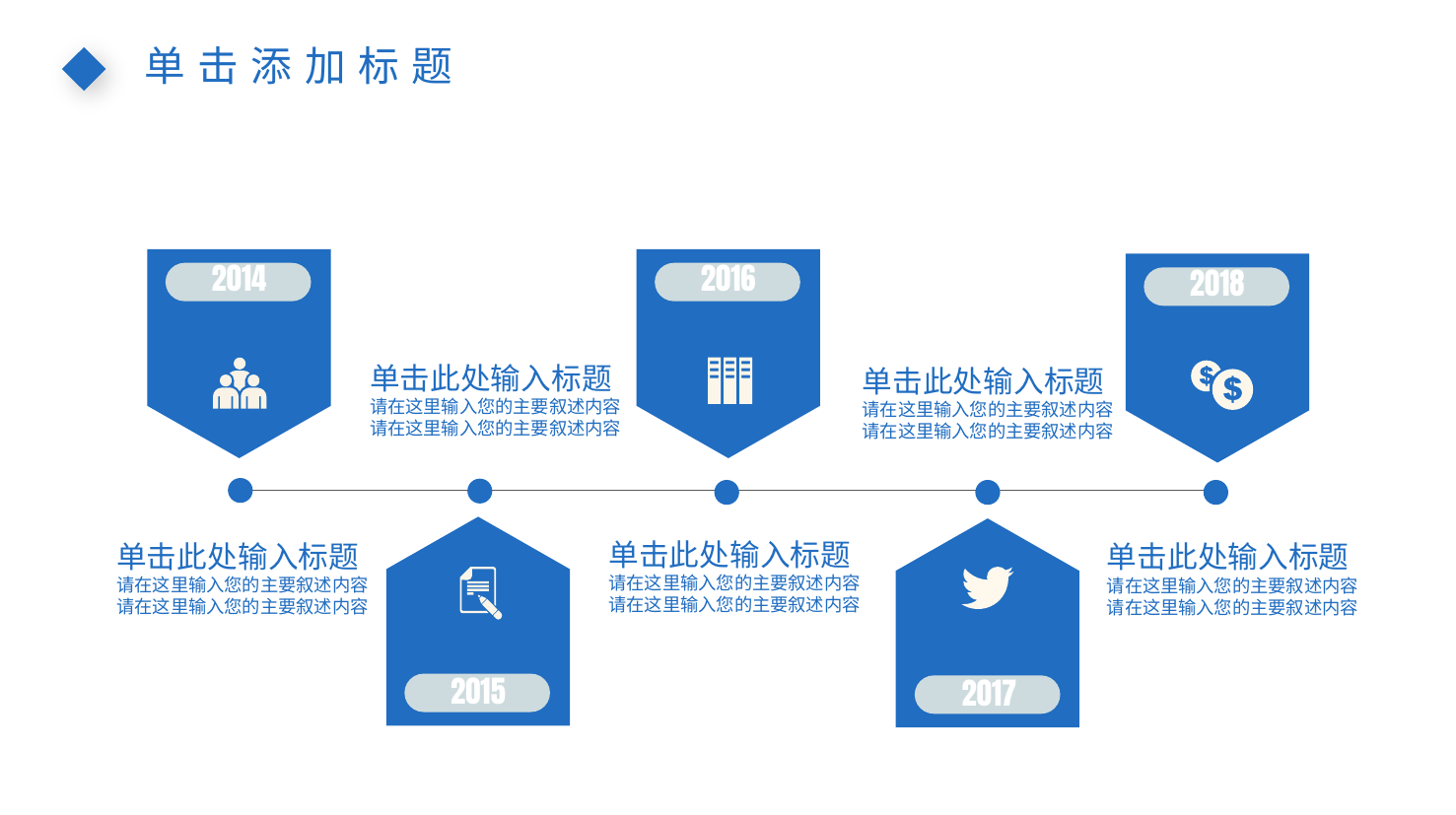

单击添加标题

2014

2016

2018

单击此处输入标题
请在这里输入您的主要叙述内容
请在这里输入您的主要叙述内容

单击此处输入标题
请在这里输入您的主要叙述内容
请在这里输入您的主要叙述内容

2015

2017

单击此处输入标题
请在这里输入您的主要叙述内容
请在这里输入您的主要叙述内容

单击此处输入标题
请在这里输入您的主要叙述内容
请在这里输入您的主要叙述内容

单击此处输入标题
请在这里输入您的主要叙述内容
请在这里输入您的主要叙述内容